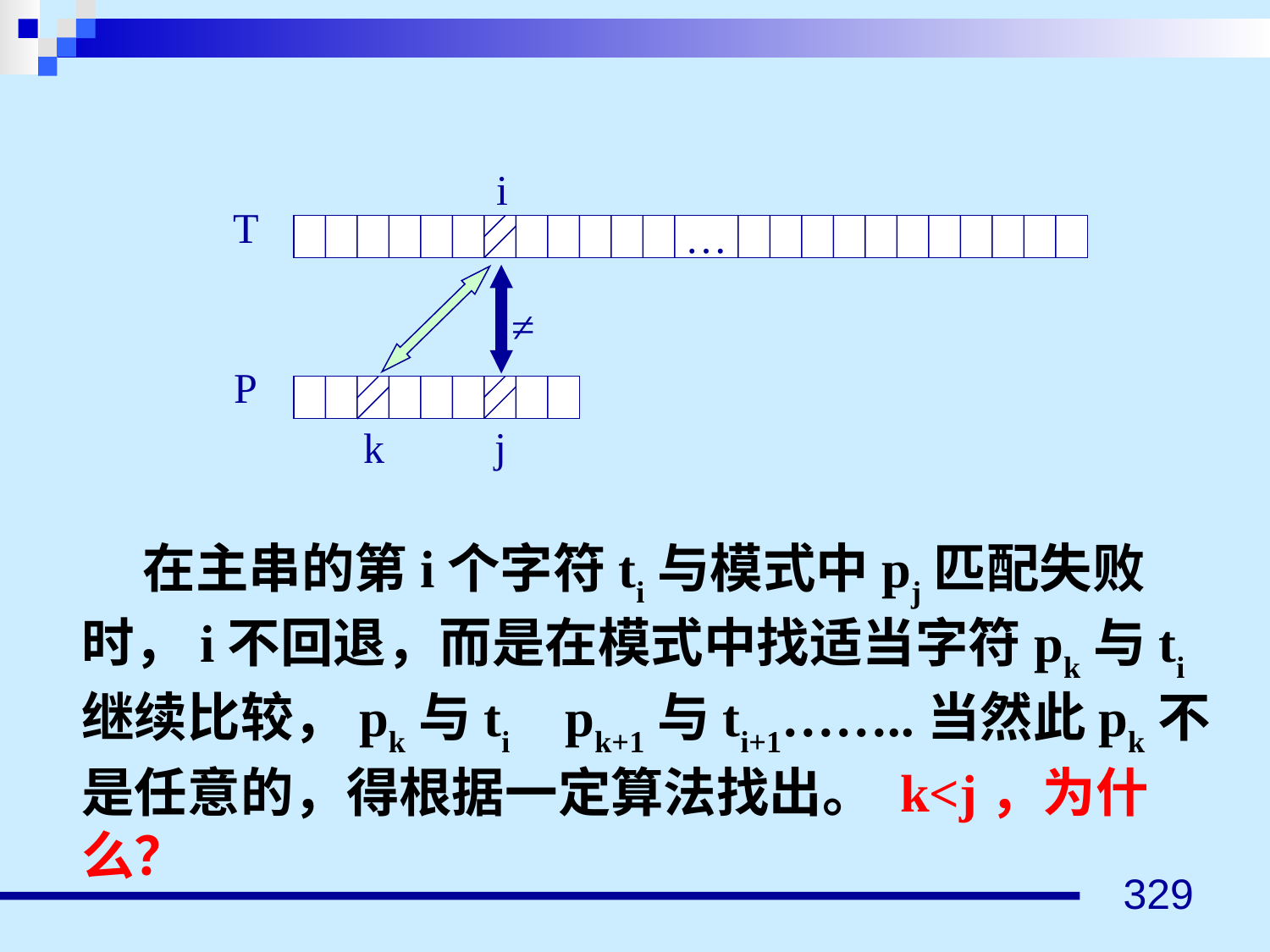

i
T
   …

P

j
k

≠
    在主串的第i个字符ti与模式中pj匹配失败时，i不回退，而是在模式中找适当字符pk与ti继续比较，pk与ti   pk+1与ti+1……..当然此pk不是任意的，得根据一定算法找出。 k<j，为什么？
329